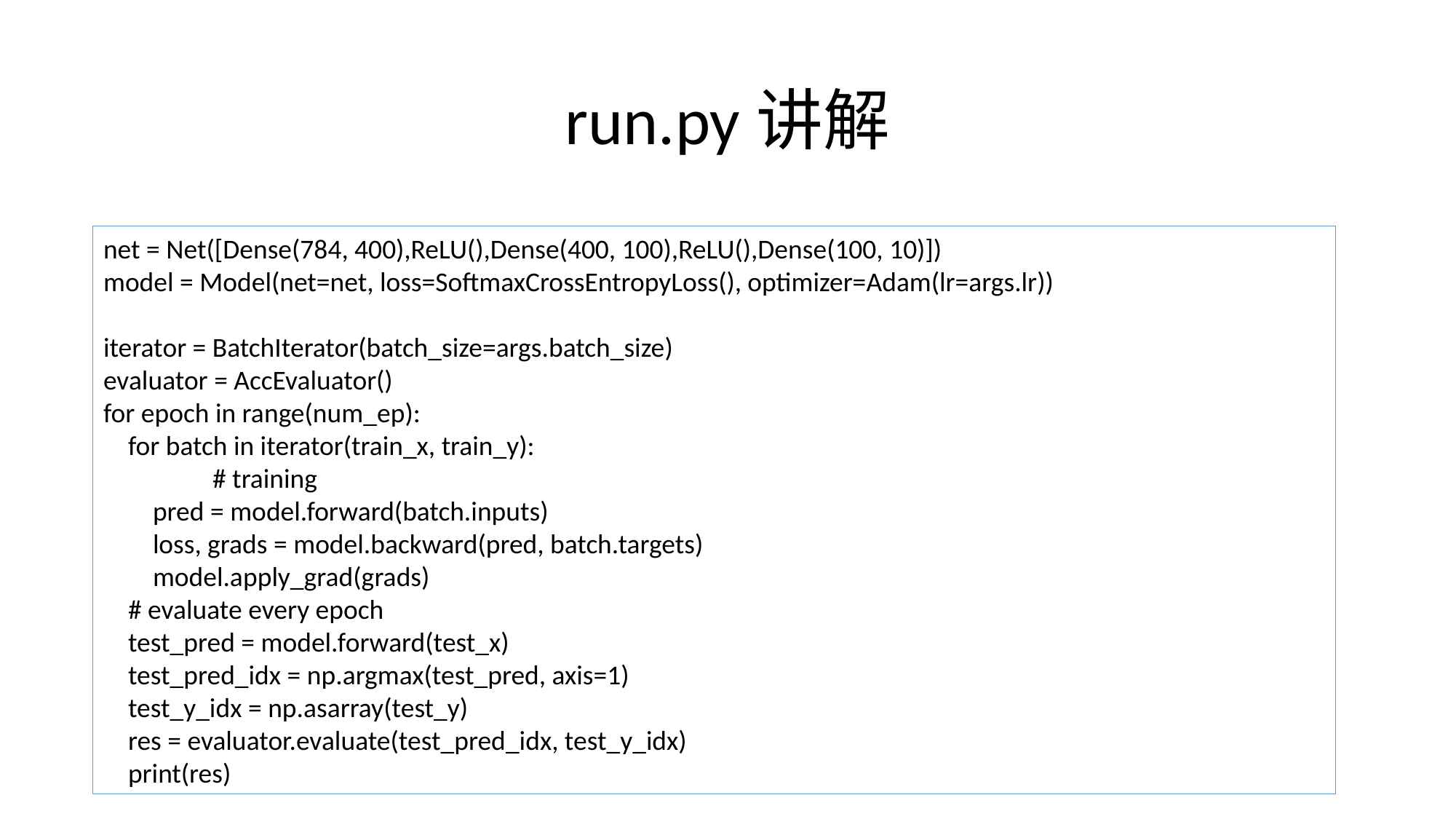

# run.py讲解
net = Net([Dense(784, 400),ReLU(),Dense(400, 100),ReLU(),Dense(100, 10)])
model = Model(net=net, loss=SoftmaxCrossEntropyLoss(), optimizer=Adam(lr=args.lr))

iterator = BatchIterator(batch_size=args.batch_size)
evaluator = AccEvaluator()
for epoch in range(num_ep):
    for batch in iterator(train_x, train_y):
      	# training
        pred = model.forward(batch.inputs)
        loss, grads = model.backward(pred, batch.targets)
        model.apply_grad(grads)
    # evaluate every epoch
    test_pred = model.forward(test_x)
    test_pred_idx = np.argmax(test_pred, axis=1)
    test_y_idx = np.asarray(test_y)
    res = evaluator.evaluate(test_pred_idx, test_y_idx)
    print(res)